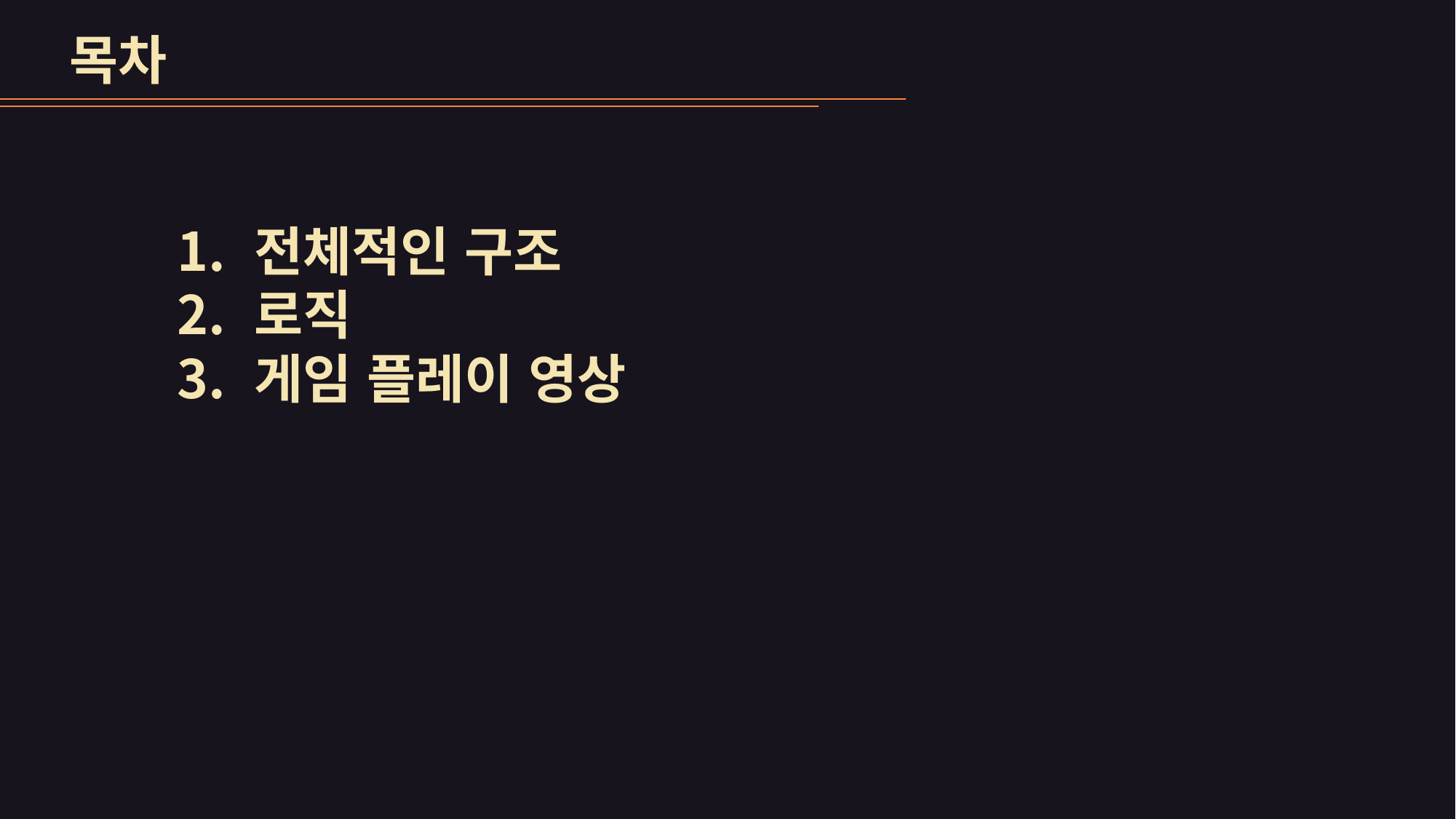

목차
전체적인 구조
로직
게임 플레이 영상